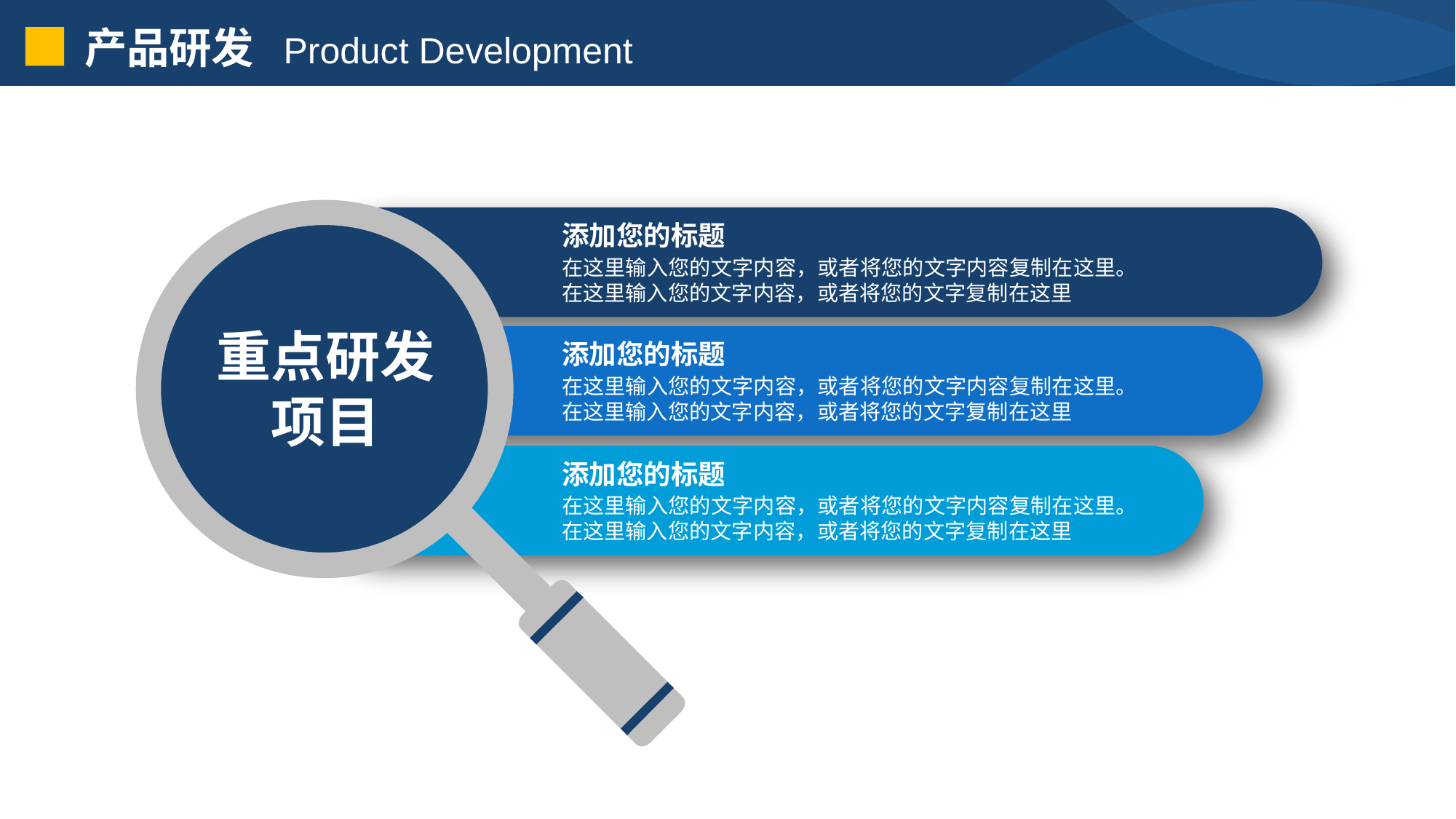

产品研发  Product Development

添加您的标题
在这里输入您的文字内容，或者将您的文字内容复制在这里。在这里输入您的文字内容，或者将您的文字复制在这里
重点研发
项目

添加您的标题
在这里输入您的文字内容，或者将您的文字内容复制在这里。在这里输入您的文字内容，或者将您的文字复制在这里

添加您的标题
在这里输入您的文字内容，或者将您的文字内容复制在这里。在这里输入您的文字内容，或者将您的文字复制在这里